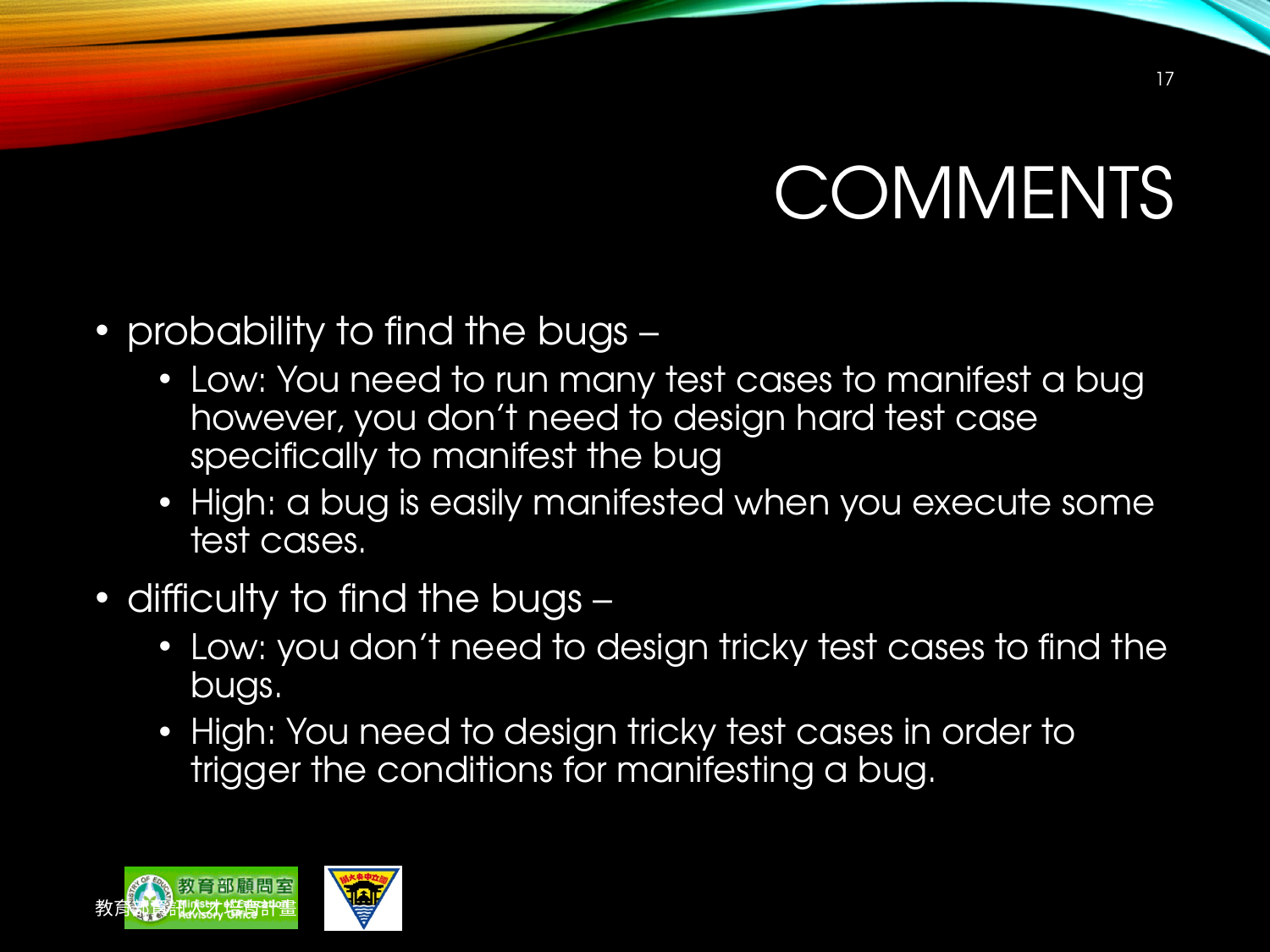

17
# Comments
probability to find the bugs –
Low: You need to run many test cases to manifest a bug however, you don’t need to design hard test case specifically to manifest the bug
High: a bug is easily manifested when you execute some test cases.
difficulty to find the bugs –
Low: you don’t need to design tricky test cases to find the bugs.
High: You need to design tricky test cases in order to trigger the conditions for manifesting a bug.

教育部資訊人才培育計畫